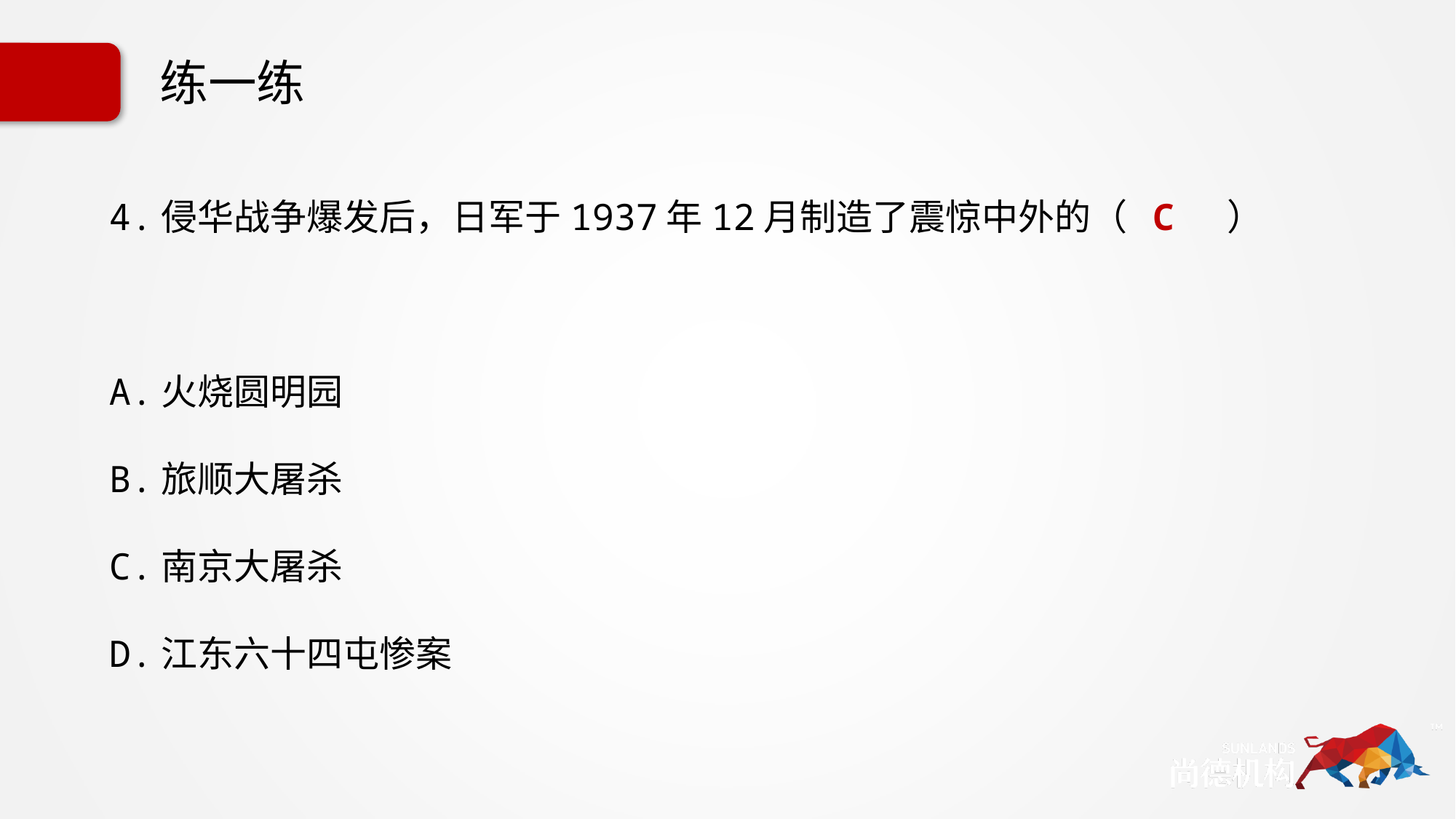

# 练一练
4.侵华战争爆发后，日军于1937年12月制造了震惊中外的（  C  ）

A.火烧圆明园

B.旅顺大屠杀

C.南京大屠杀

D.江东六十四屯惨案